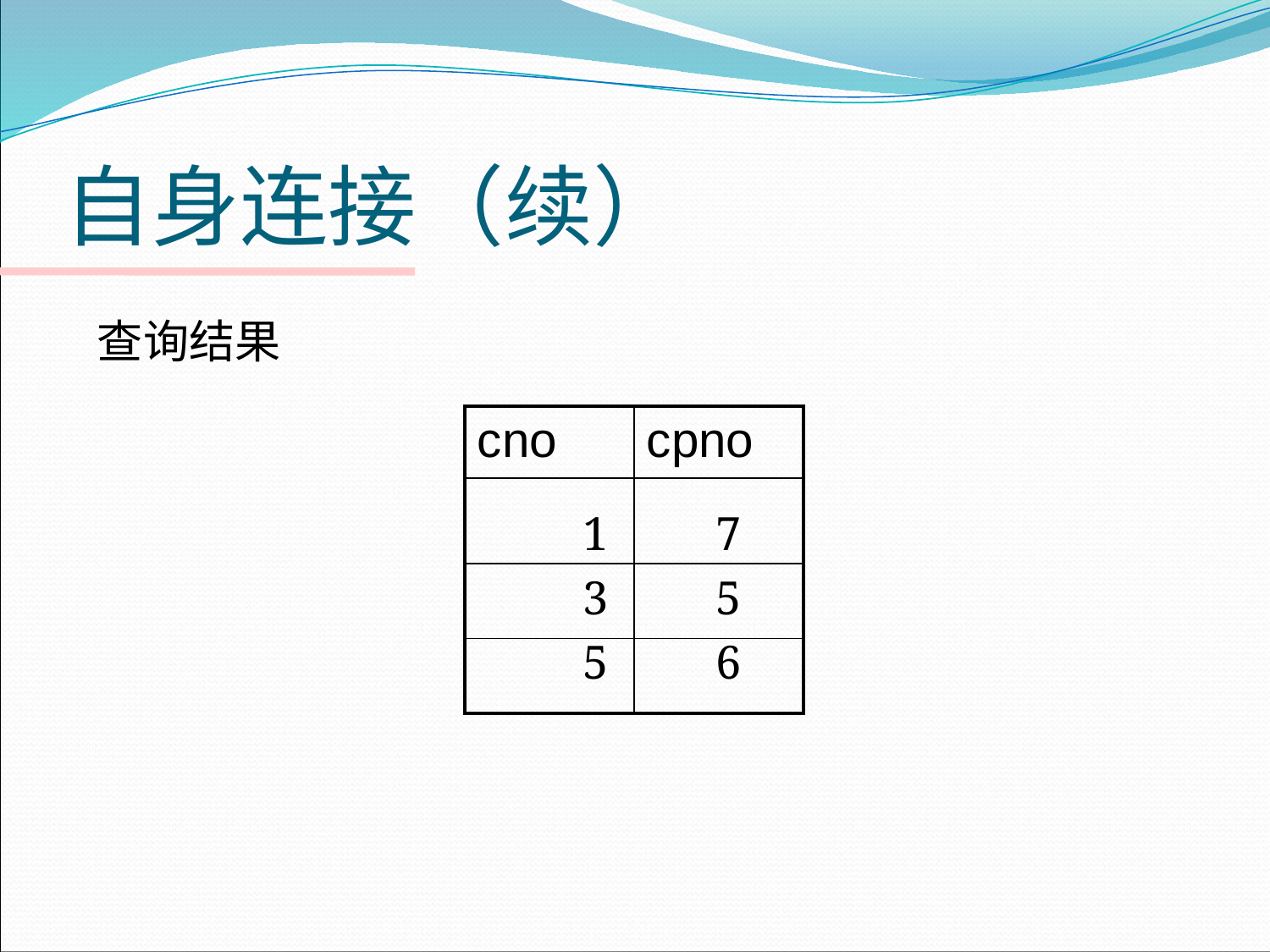

# 自身连接（续）
查询结果

                                         1         7
                                         3         5
                                         5         6

| cno | cpno |
| --- | --- |
|  |  |
|  |  |
|  |  |

302